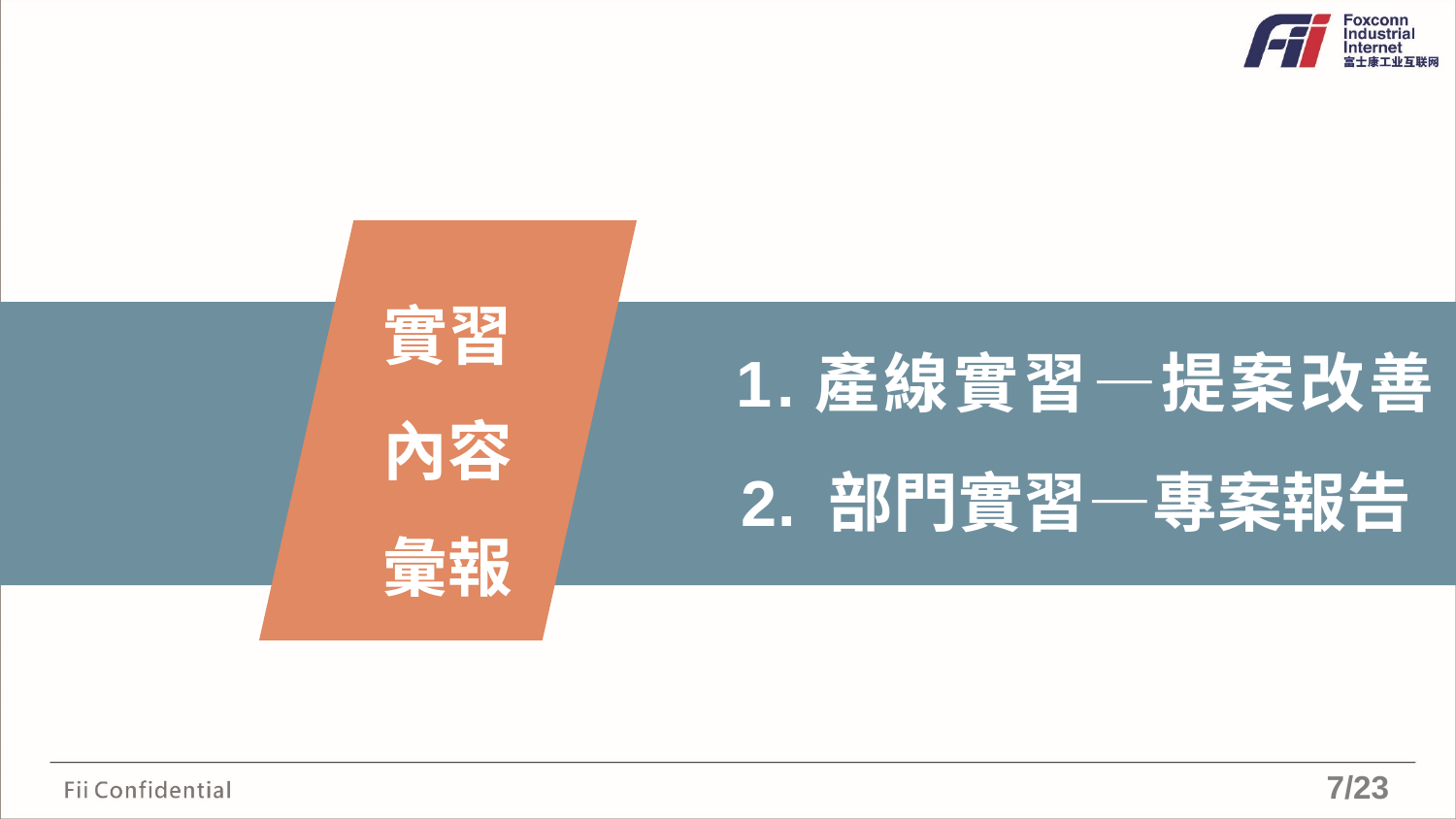

實習
內容
彙報

1.產線實習—提案改善
2. 部門實習—專案報告
7/23